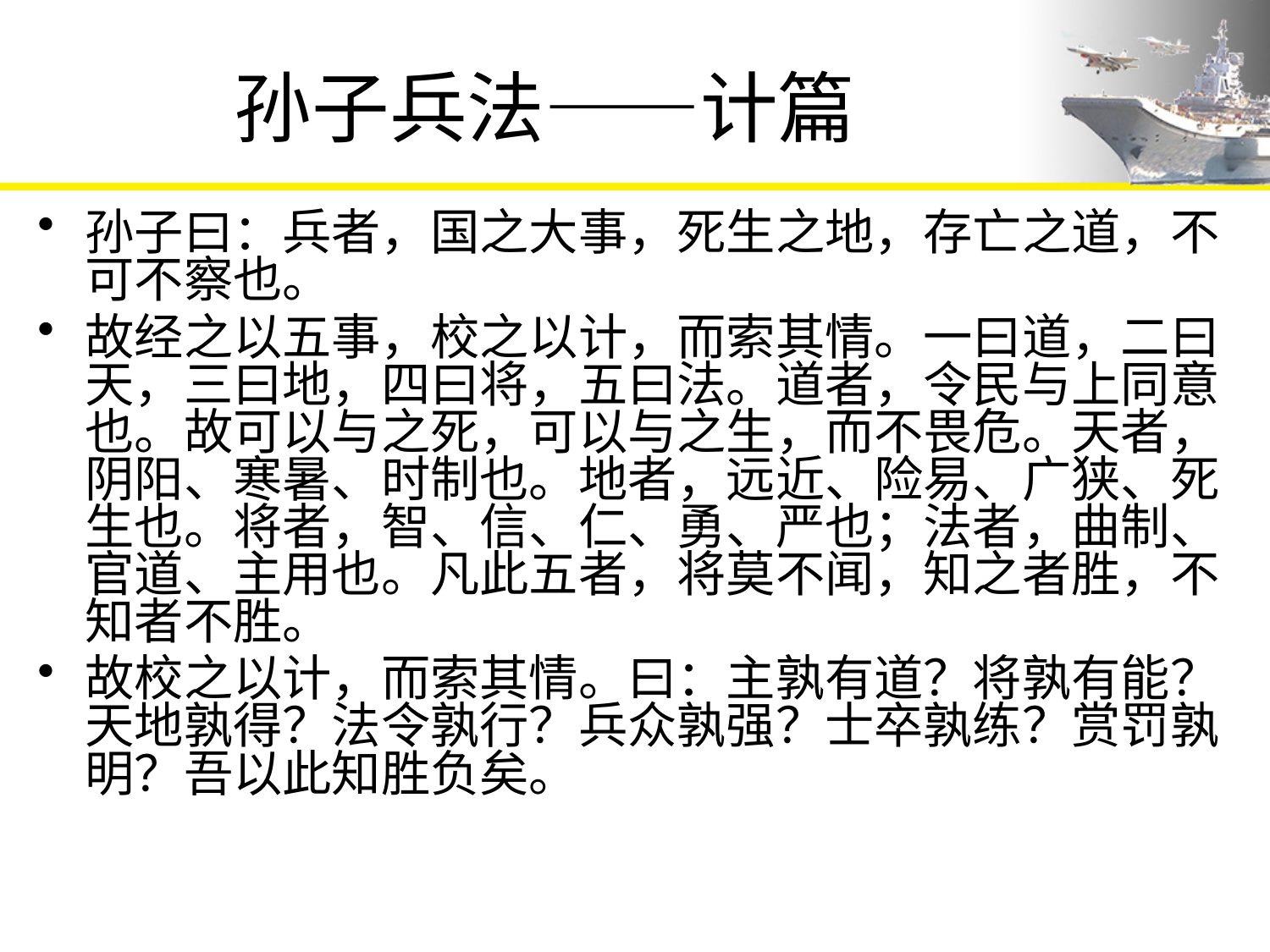

# 孙子兵法——计篇
孙子曰：兵者，国之大事，死生之地，存亡之道，不可不察也。
故经之以五事，校之以计，而索其情。一曰道，二曰天，三曰地，四曰将，五曰法。道者，令民与上同意也。故可以与之死，可以与之生，而不畏危。天者，阴阳、寒暑、时制也。地者，远近、险易、广狭、死生也。将者，智、信、仁、勇、严也；法者，曲制、官道、主用也。凡此五者，将莫不闻，知之者胜，不知者不胜。
故校之以计，而索其情。曰：主孰有道？将孰有能？天地孰得？法令孰行？兵众孰强？士卒孰练？赏罚孰明？吾以此知胜负矣。